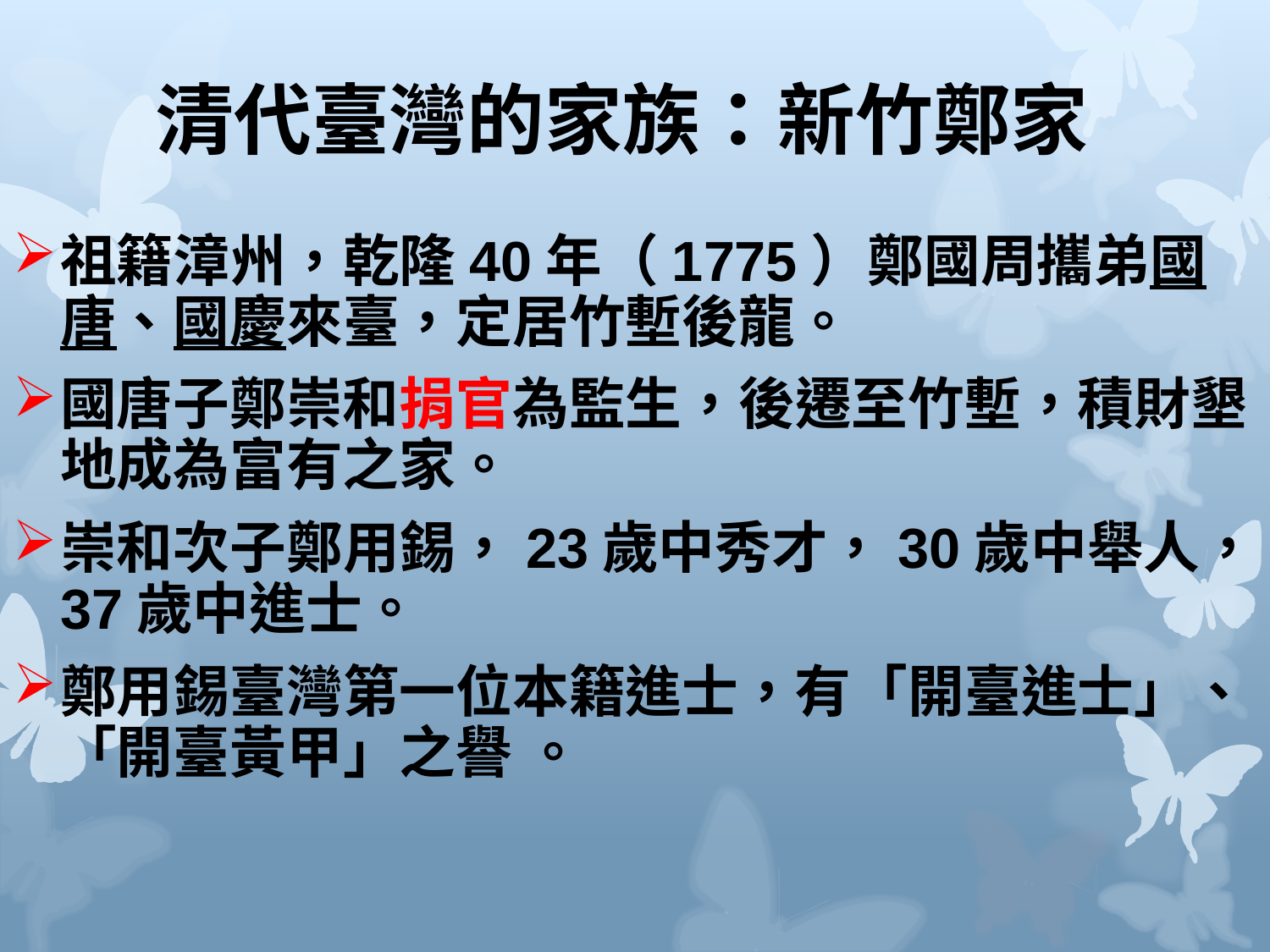

# 清代臺灣的家族：新竹鄭家
祖籍漳州，乾隆40年（1775）鄭國周攜弟國唐、國慶來臺，定居竹塹後龍。
國唐子鄭崇和捐官為監生，後遷至竹塹，積財墾地成為富有之家。
崇和次子鄭用錫，23歲中秀才，30歲中舉人，37歲中進士。
鄭用錫臺灣第一位本籍進士，有「開臺進士」、「開臺黃甲」之譽 。